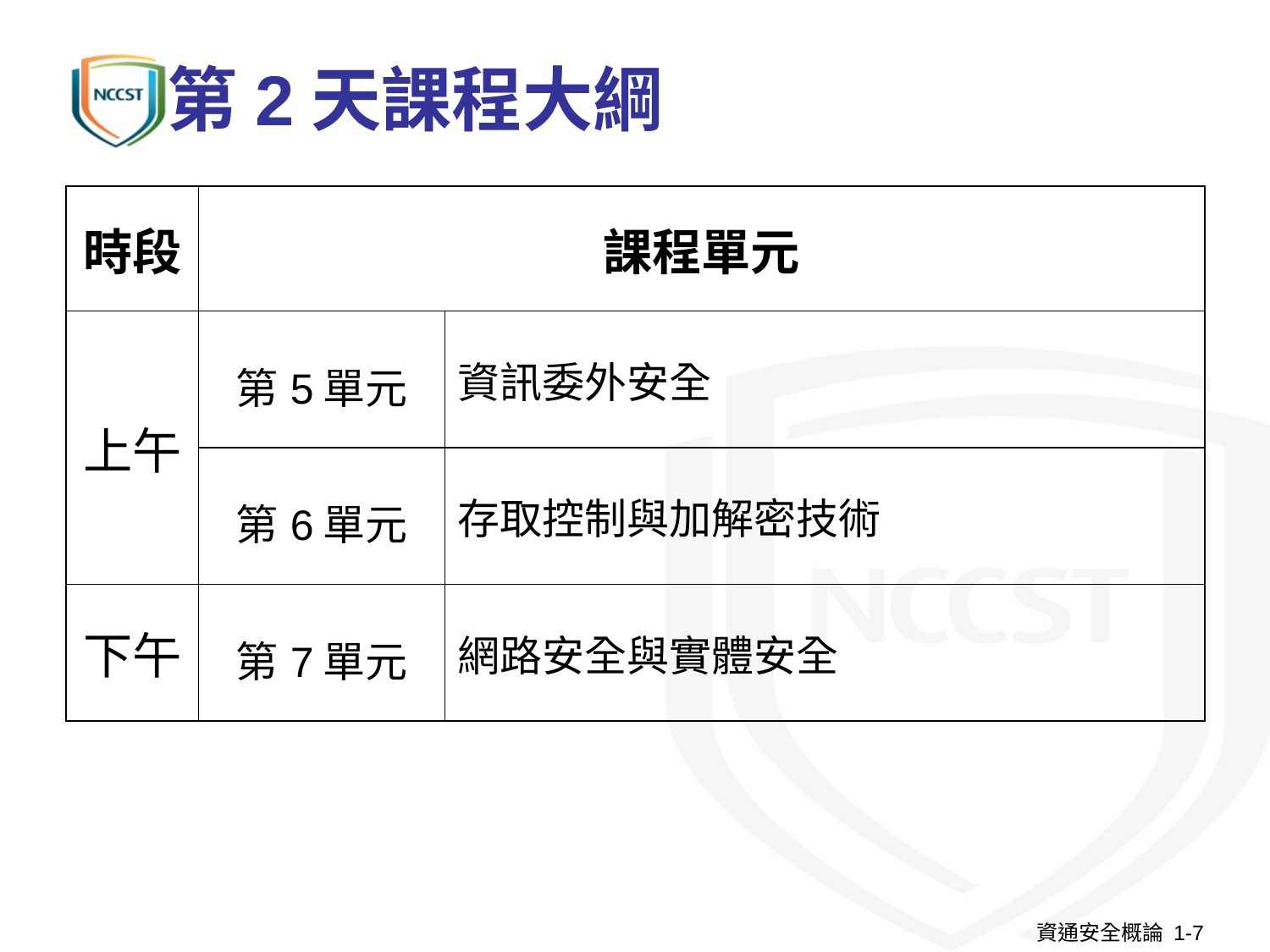

第2天課程大綱
| 時段 | 課程單元 |  |
| --- | --- | --- |
| 上午 | 第5單元 | 資訊委外安全 |
|  | 第6單元 | 存取控制與加解密技術 |
| 下午 | 第7單元 | 網路安全與實體安全 |